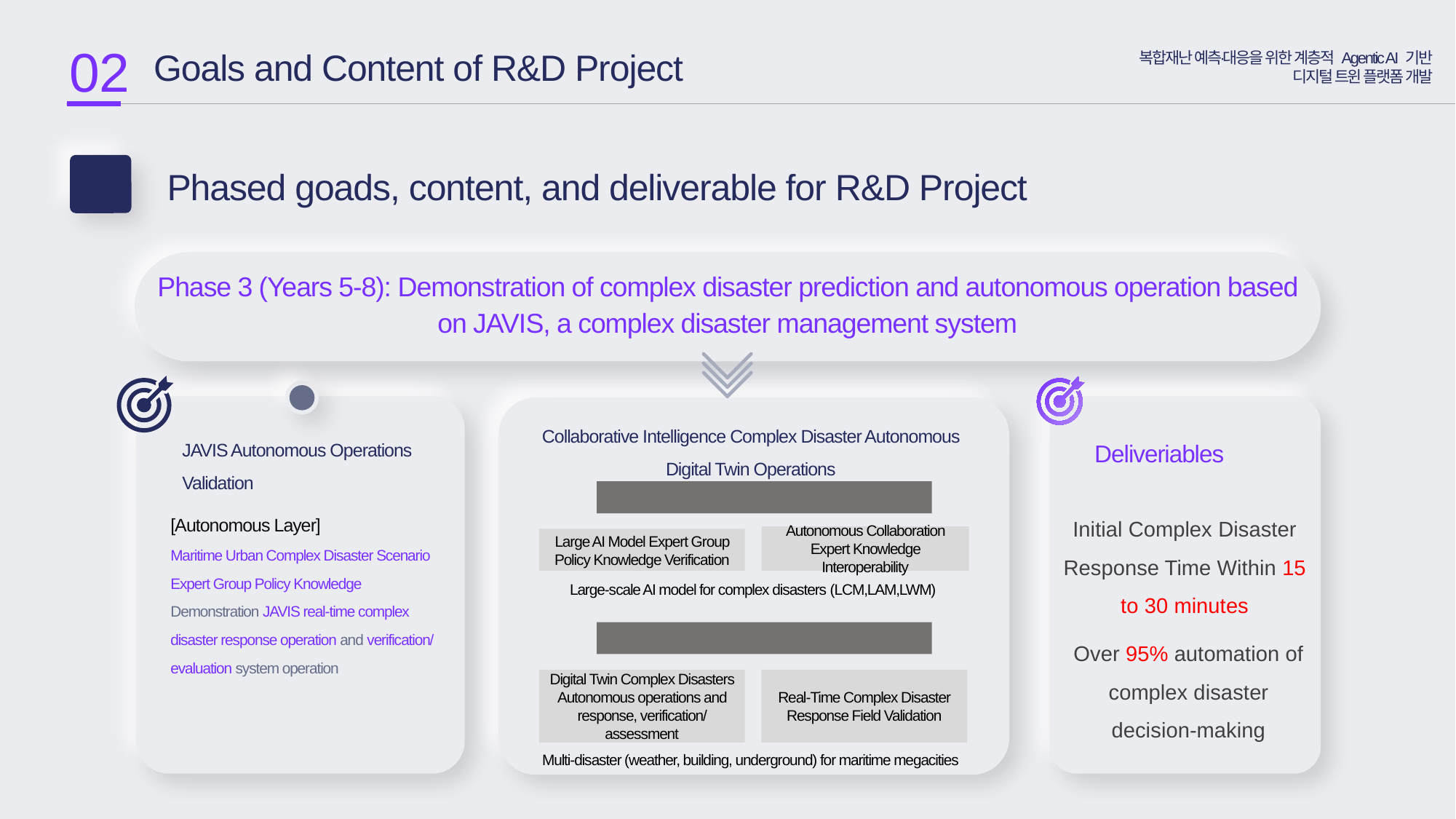

02
 Goals and Content of R&D Project
복합재난 예측∙대응을 위한 계층적 Agentic AI 기반
디지털 트윈 플랫폼 개발

Phased goads, content, and deliverable for R&D Project
2-3

Phase 3 (Years 5-8): Demonstration of complex disaster prediction and autonomous operation based on JAVIS, a complex disaster management system

3

Collaborative Intelligence Complex Disaster Autonomous Digital Twin Operations
JAVIS Autonomous Operations Validation
Deliveriables
[Collaboration Intelligence - Expert Group Policy]
Initial Complex Disaster Response Time Within 15 to 30 minutes
[Autonomous Layer]
Maritime Urban Complex Disaster Scenario Expert Group Policy Knowledge Demonstration JAVIS real-time complex disaster response operation and verification/evaluation system operation
Autonomous Collaboration Expert Knowledge Interoperability
Large AI Model Expert Group Policy Knowledge Verification
Large-scale AI model for complex disasters (LCM,LAM,LWM)
[Autonomous verification and response]
Over 95% automation of complex disaster decision-making
Digital Twin Complex Disasters Autonomous operations and response, verification/assessment
Real-Time Complex Disaster Response Field Validation
Multi-disaster (weather, building, underground) for maritime megacities